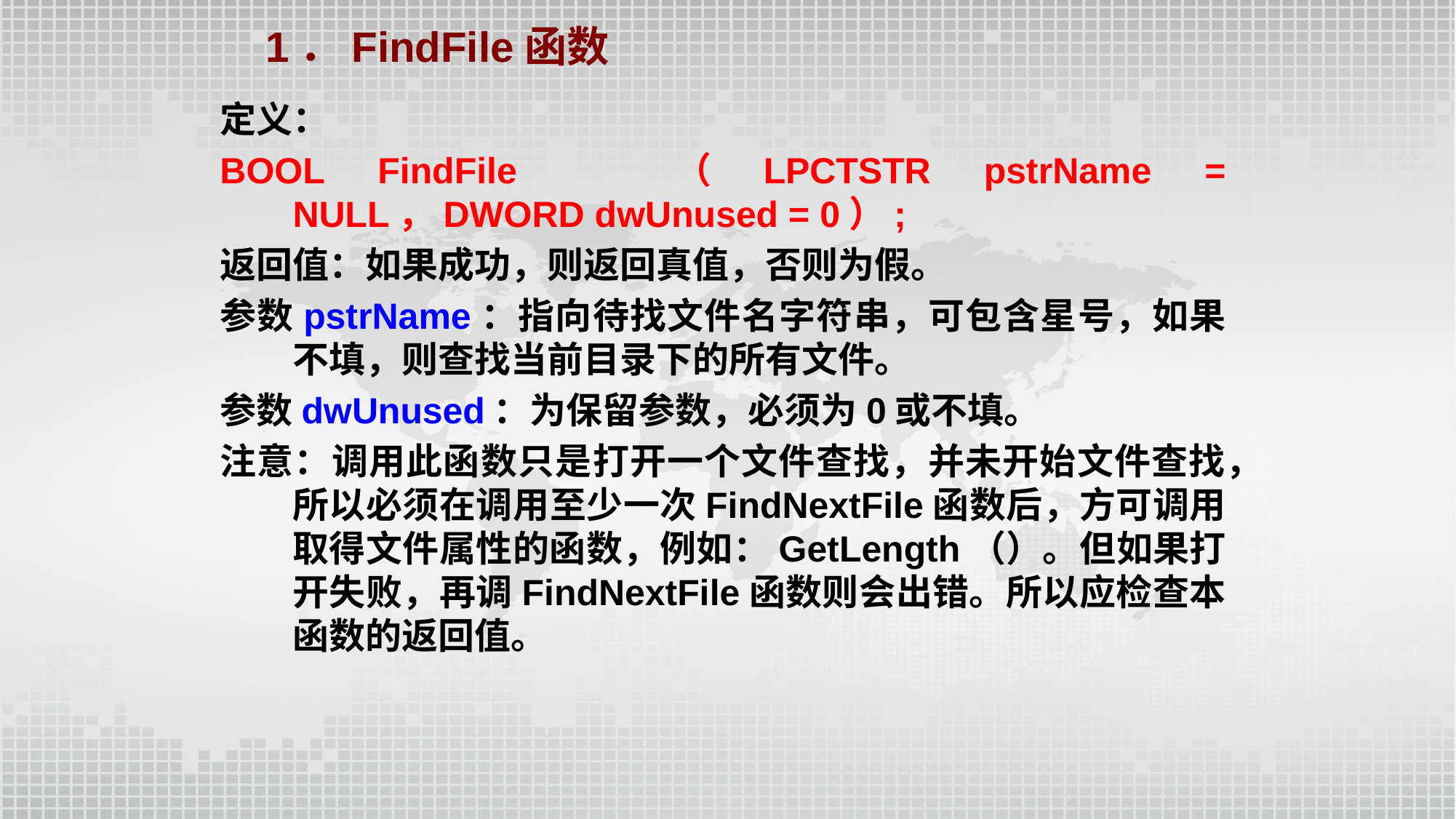

1．FindFile函数
定义：
BOOL FindFile  （LPCTSTR pstrName = NULL，DWORD dwUnused = 0）;
返回值：如果成功，则返回真值，否则为假。
参数pstrName：指向待找文件名字符串，可包含星号，如果不填，则查找当前目录下的所有文件。
参数dwUnused：为保留参数，必须为0或不填。
注意：调用此函数只是打开一个文件查找，并未开始文件查找，所以必须在调用至少一次FindNextFile函数后，方可调用取得文件属性的函数，例如：GetLength（）。但如果打开失败，再调FindNextFile函数则会出错。所以应检查本函数的返回值。